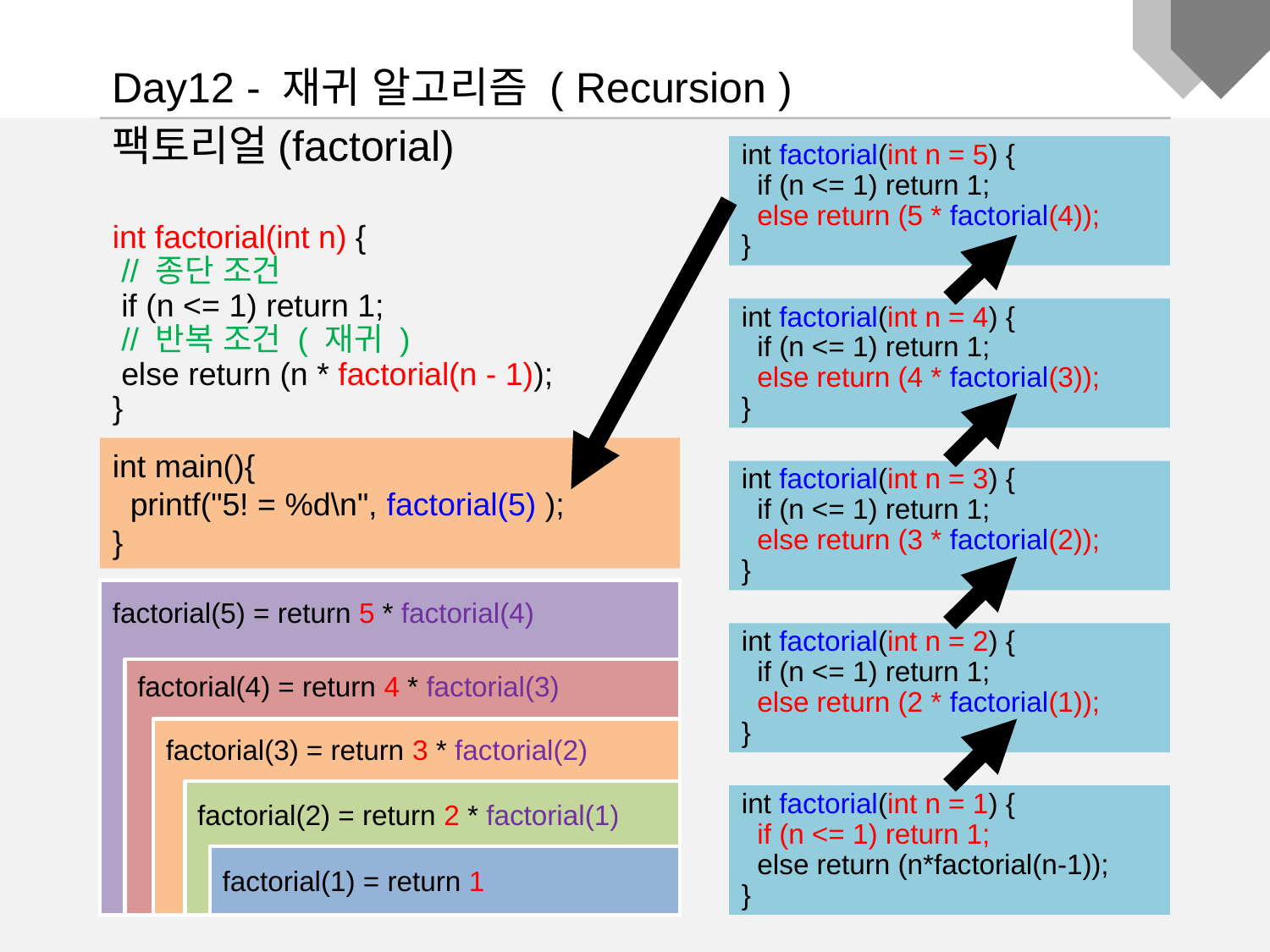

Day12 - 재귀 알고리즘 ( Recursion )
팩토리얼(factorial)
int factorial(int n = 5) {
  if (n <= 1) return 1;
  else return (5 * factorial(4));
}
int factorial(int n) {
 // 종단 조건
 if (n <= 1) return 1;
 // 반복 조건 ( 재귀 )
 else return (n * factorial(n - 1));
}
int factorial(int n = 4) {
  if (n <= 1) return 1;
  else return (4 * factorial(3));
}
int main(){
  printf("5! = %d\n", factorial(5) );
}
int factorial(int n = 3) {
  if (n <= 1) return 1;
  else return (3 * factorial(2));
}
factorial(5) = return 5 * factorial(4)

int factorial(int n = 2) {
  if (n <= 1) return 1;
  else return (2 * factorial(1));
}
factorial(4) = return 4 * factorial(3)

factorial(3) = return 3 * factorial(2)

factorial(2) = return 2 * factorial(1)

int factorial(int n = 1) {
  if (n <= 1) return 1;
  else return (n*factorial(n-1));
}
factorial(1) = return 1